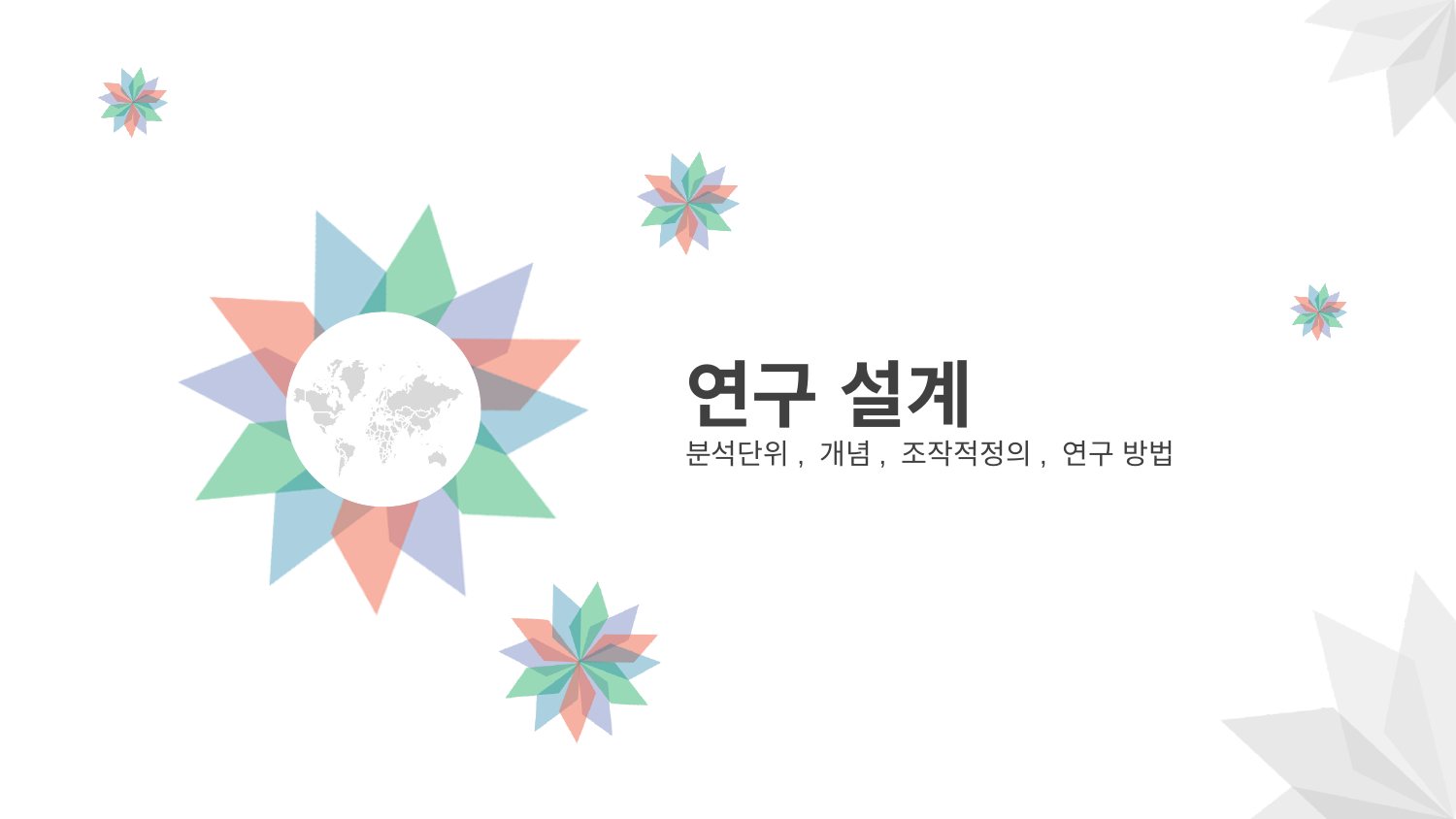

연구 설계

분석단위, 개념, 조작적정의, 연구 방법